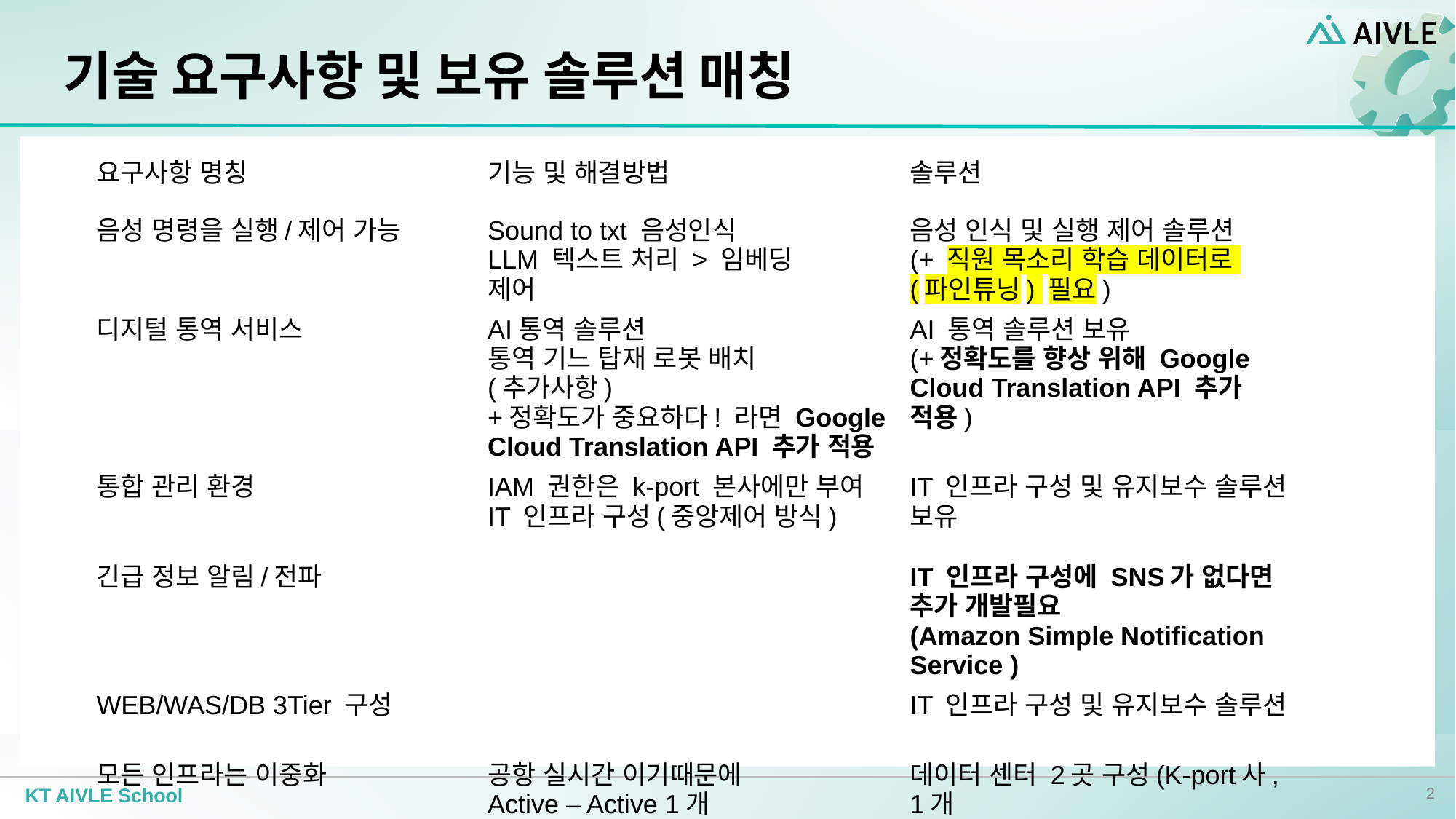

# 기술 요구사항 및 보유 솔루션 매칭
| 요구사항 명칭 | 기능 및 해결방법 | 솔루션 |
| --- | --- | --- |
| 음성 명령을 실행/제어 가능 | Sound to txt 음성인식 LLM 텍스트 처리 > 임베딩 제어 | 음성 인식 및 실행 제어 솔루션 (+ 직원 목소리 학습 데이터로 (파인튜닝) 필요) |
| 디지털 통역 서비스 | AI통역 솔루션 통역 기느 탑재 로봇 배치 (추가사항) +정확도가 중요하다! 라면 Google Cloud Translation API 추가 적용 | AI 통역 솔루션 보유 (+정확도를 향상 위해 Google Cloud Translation API 추가 적용) |
| 통합 관리 환경 | IAM 권한은 k-port 본사에만 부여 IT 인프라 구성(중앙제어 방식) | IT 인프라 구성 및 유지보수 솔루션 보유 |
| 긴급 정보 알림/전파 |  | IT 인프라 구성에 SNS가 없다면 추가 개발필요 (Amazon Simple Notification Service ) |
| WEB/WAS/DB 3Tier 구성 |  | IT 인프라 구성 및 유지보수 솔루션 |
| 모든 인프라는 이중화 | 공항 실시간 이기때문에 Active – Active 1개 장애 대비용 Standby 하나 더 | 데이터 센터 2곳 구성(K-port사, 1개 KT 데이터센터에 하나 더 ) |